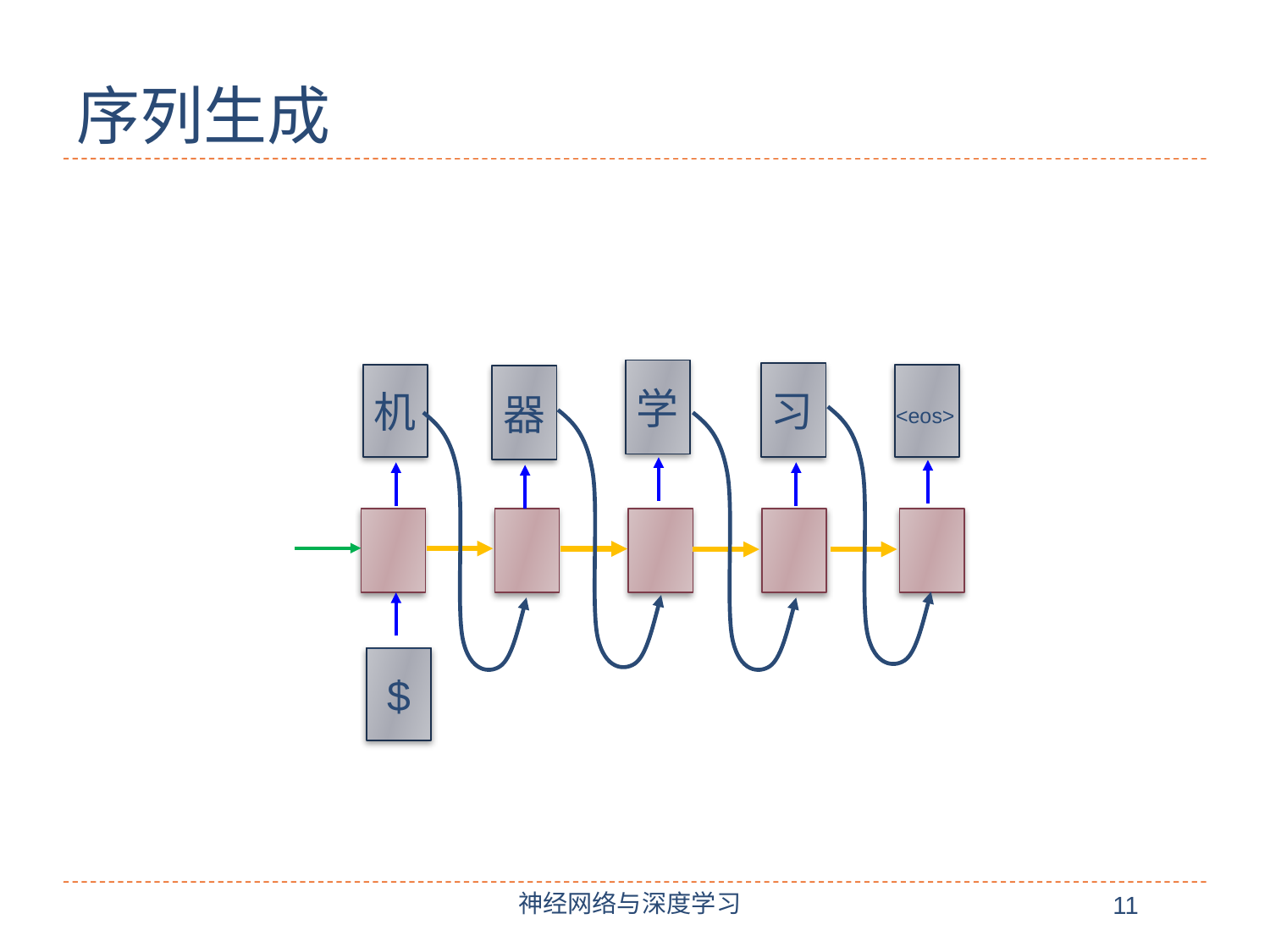

# 序列生成

学

器
习
机
<eos>

$